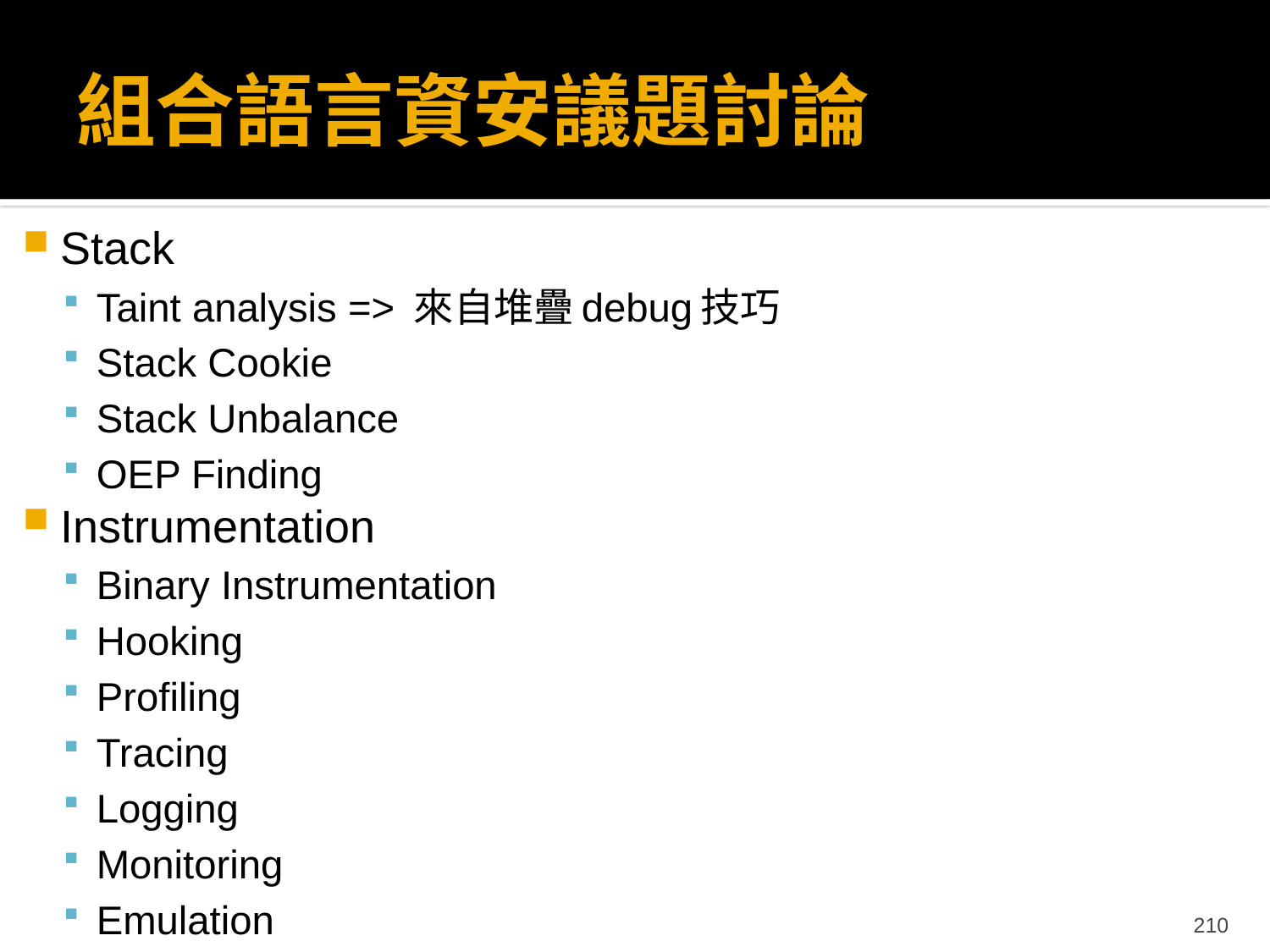

# 組合語言資安議題討論
Stack
Taint analysis => 來自堆疊debug技巧
Stack Cookie
Stack Unbalance
OEP Finding
Instrumentation
Binary Instrumentation
Hooking
Profiling
Tracing
Logging
Monitoring
Emulation
210